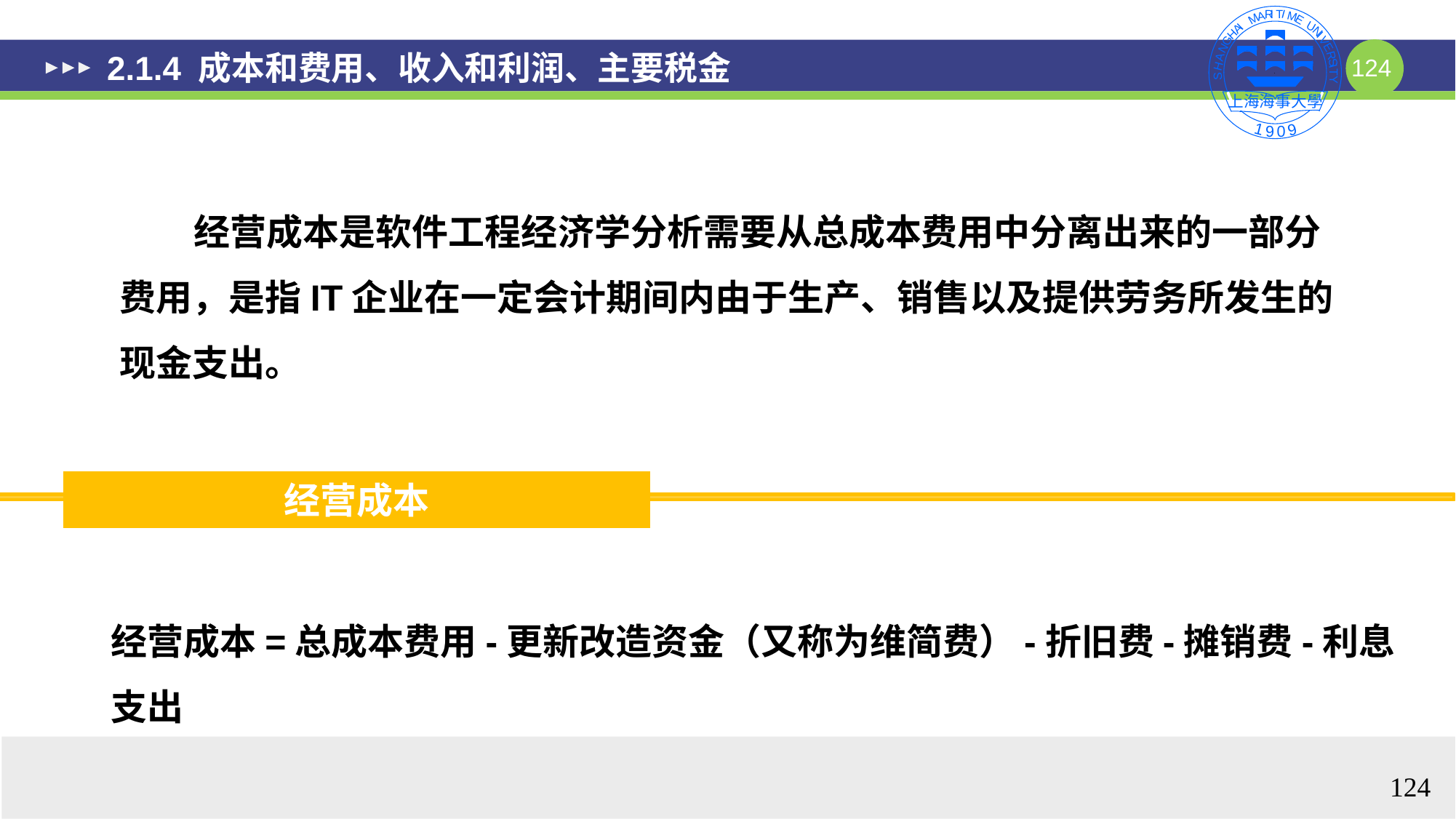

# 2.1.4 成本和费用、收入和利润、主要税金
        经营成本是软件工程经济学分析需要从总成本费用中分离出来的一部分费用，是指IT企业在一定会计期间内由于生产、销售以及提供劳务所发生的现金支出。
经营成本

经营成本=总成本费用-更新改造资金（又称为维简费）-折旧费-摊销费-利息支出

124
124